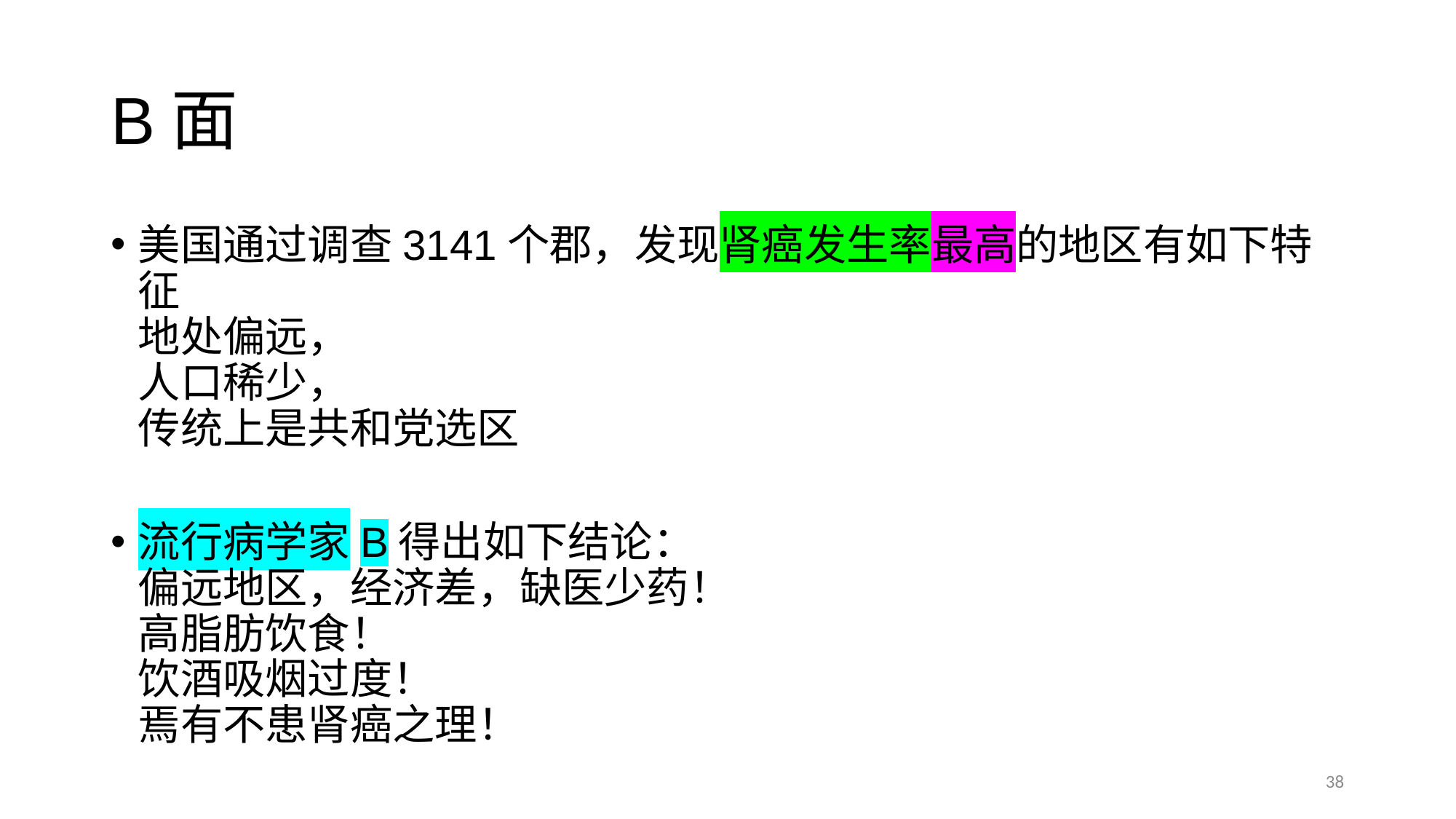

# B面
美国通过调查3141个郡，发现肾癌发生率最高的地区有如下特征
地处偏远，
人口稀少，
传统上是共和党选区
流行病学家B得出如下结论：
偏远地区，经济差，缺医少药！
高脂肪饮食！
饮酒吸烟过度！
焉有不患肾癌之理！
38